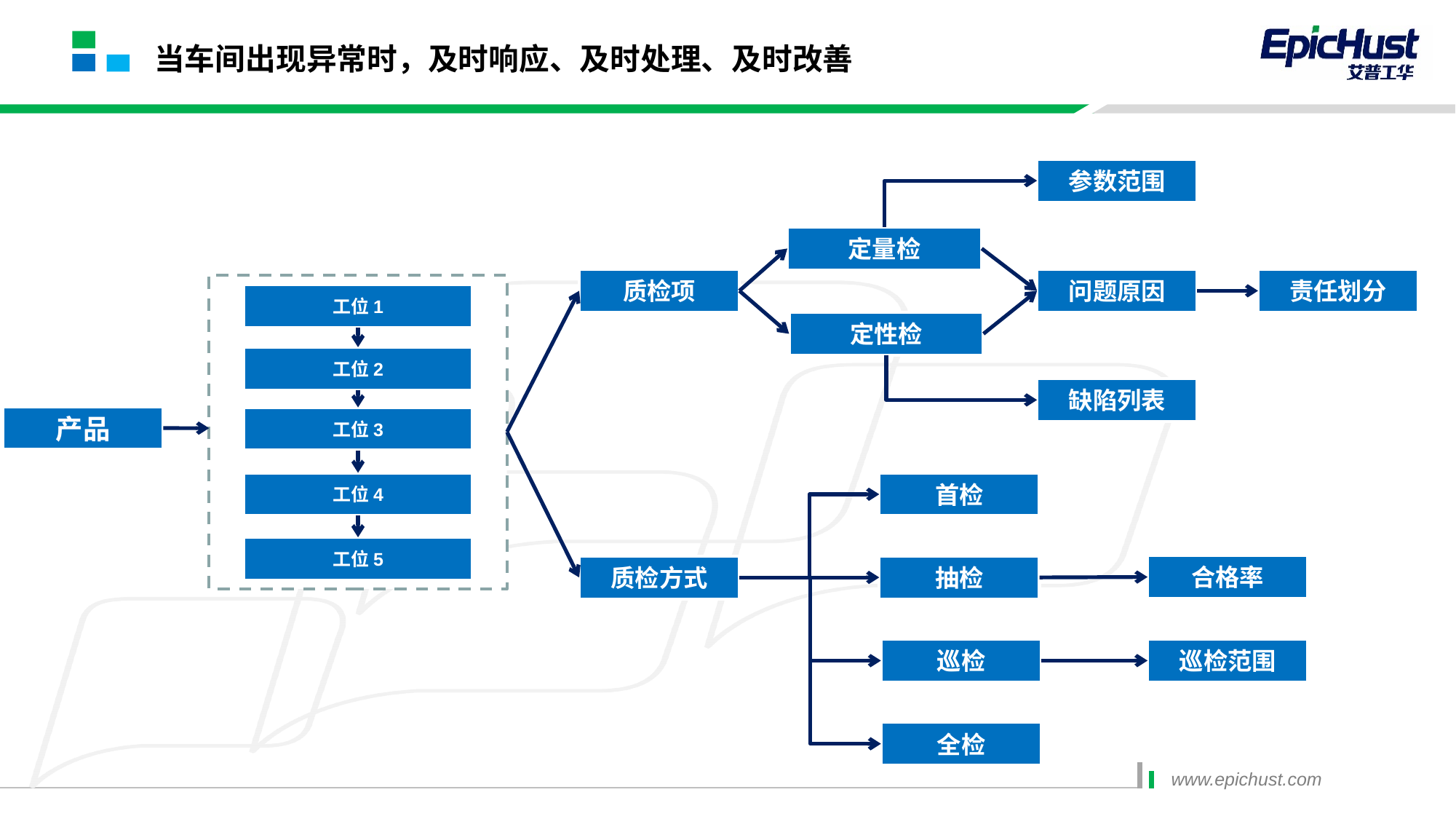

# 当车间出现异常时，及时响应、及时处理、及时改善
参数范围
定量检
质检项
问题原因
责任划分

工位1
定性检
工位2
缺陷列表
产品
工位3
工位4
首检
工位5
合格率
质检方式
抽检
巡检
巡检范围
全检